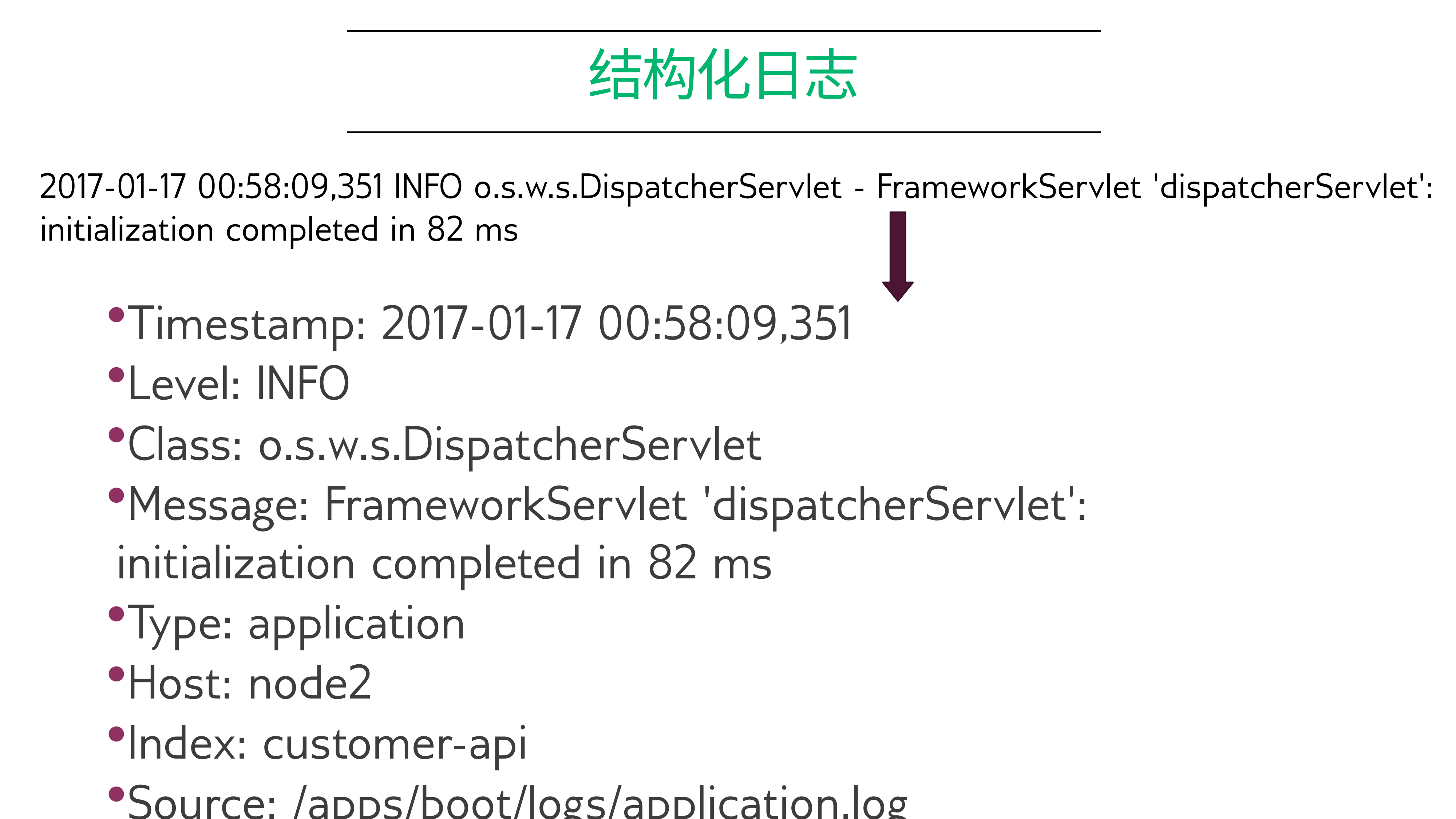

# 结构化日志
2017-01-17 00:58:09,351 INFO o.s.w.s.DispatcherServlet - FrameworkServlet 'dispatcherServlet': initialization completed in 82 ms

Timestamp: 2017-01-17 00:58:09,351
Level: INFO
Class: o.s.w.s.DispatcherServlet
Message: FrameworkServlet 'dispatcherServlet': initialization completed in 82 ms
Type: application
Host: node2
Index: customer-api
Source: /apps/boot/logs/application.log